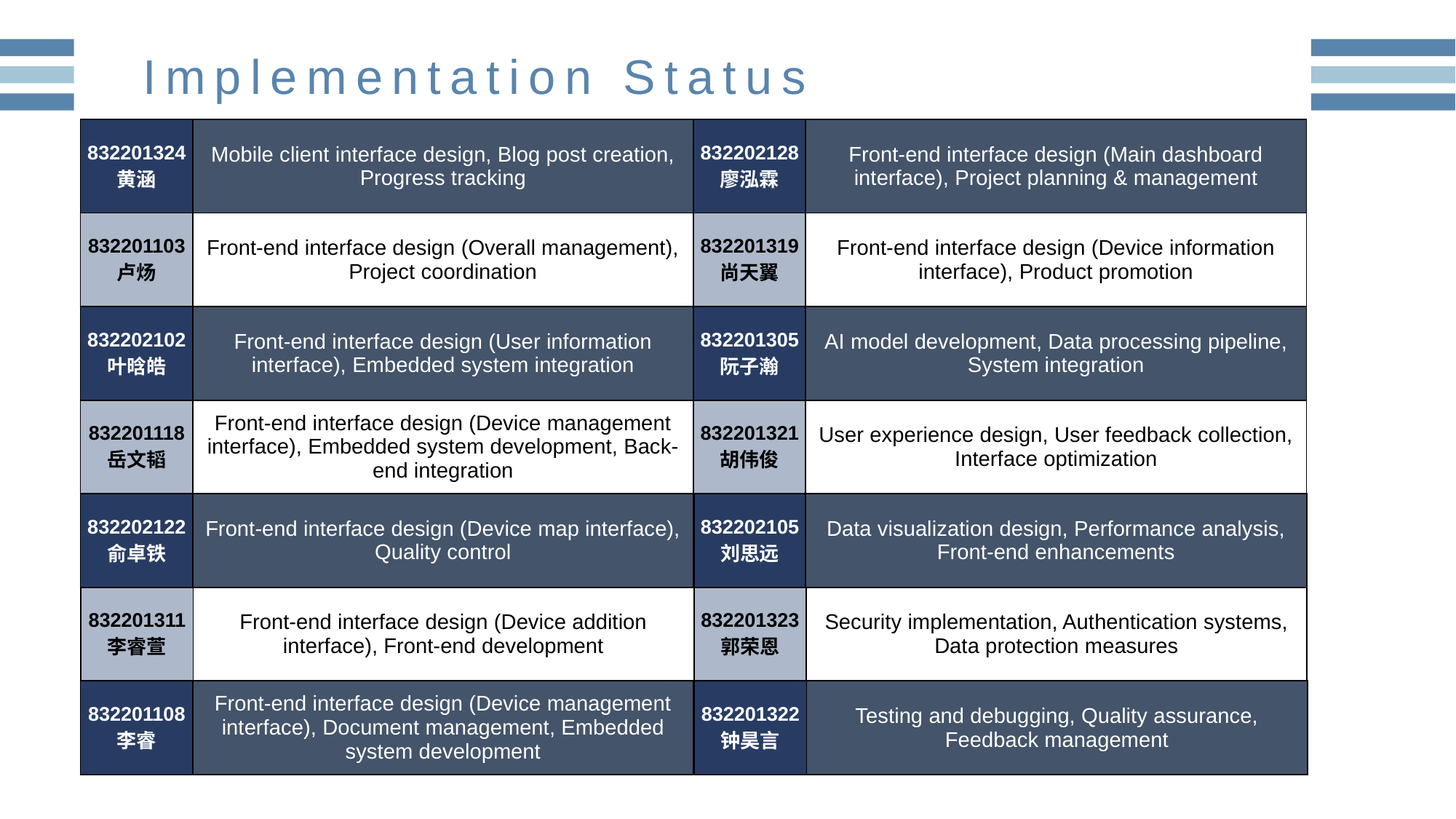

Implementation Status
| 832201324 黄涵 | Mobile client interface design, Blog post creation, Progress tracking | 832202128 廖泓霖 | Front-end interface design (Main dashboard interface), Project planning & management |
| --- | --- | --- | --- |
| 832201103 卢炀 | Front-end interface design (Overall management), Project coordination | 832201319 尚天翼 | Front-end interface design (Device information interface), Product promotion |
| 832202102 叶晗皓 | Front-end interface design (User information interface), Embedded system integration | 832201305 阮子瀚 | AI model development, Data processing pipeline, System integration |
| 832201118 岳文韬 | Front-end interface design (Device management interface), Embedded system development, Back-end integration | 832201321 胡伟俊 | User experience design, User feedback collection, Interface optimization |
| 832202122 俞卓铁 | Front-end interface design (Device map interface), Quality control |  |  |
|  |  |  |  |
| 832202105 刘思远 | Data visualization design, Performance analysis, Front-end enhancements |
| --- | --- |
| 832201311 李睿萱 | Front-end interface design (Device addition interface), Front-end development |
| --- | --- |
| 832201323 郭荣恩 | Security implementation, Authentication systems, Data protection measures |
| --- | --- |
| 832201108 李睿 | Front-end interface design (Device management interface), Document management, Embedded system development |
| --- | --- |
| 832201322 钟昊言 | Testing and debugging, Quality assurance, Feedback management |
| --- | --- |